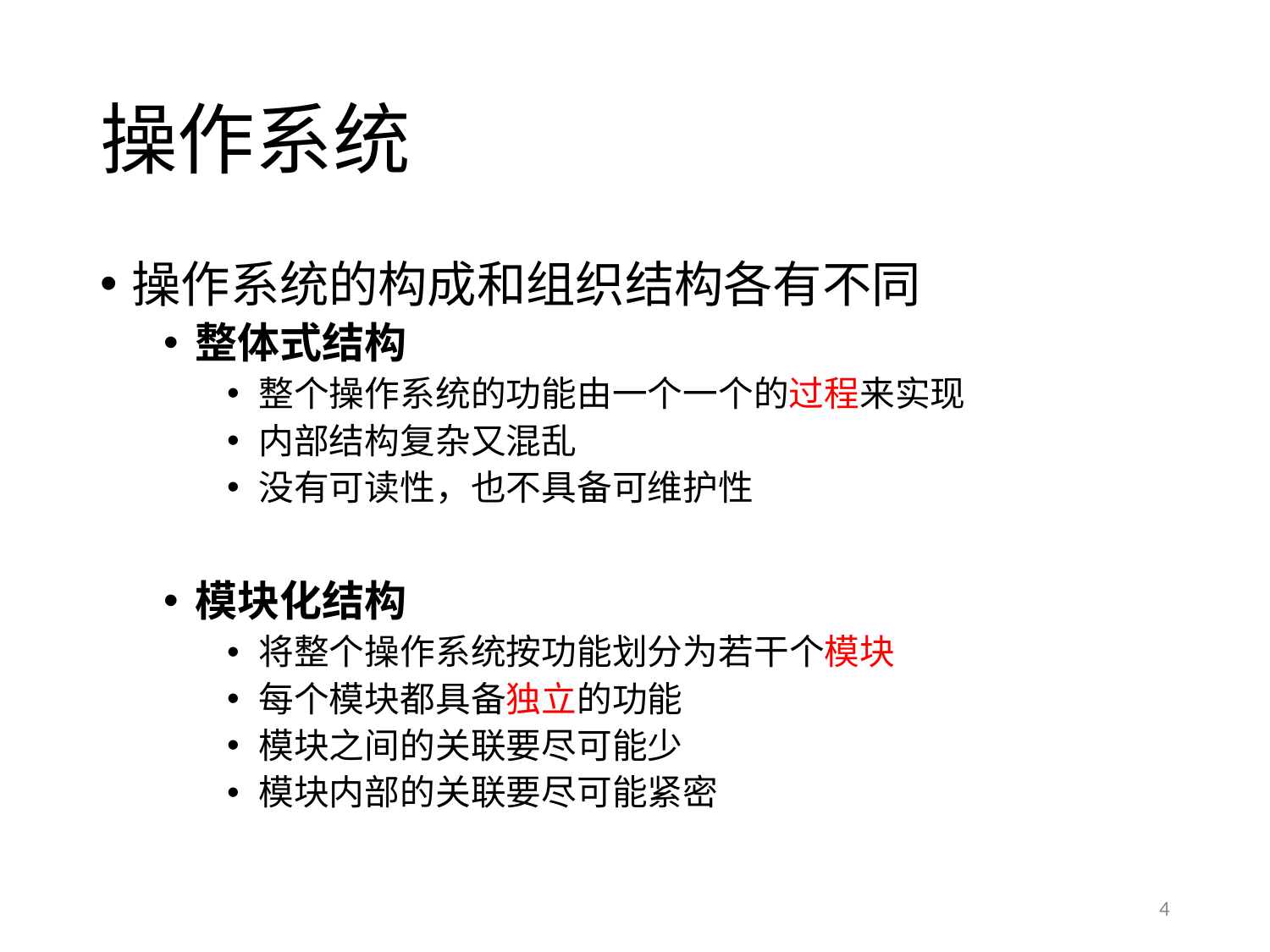

# 操作系统
操作系统的构成和组织结构各有不同
整体式结构
整个操作系统的功能由一个一个的过程来实现
内部结构复杂又混乱
没有可读性，也不具备可维护性

模块化结构
将整个操作系统按功能划分为若干个模块
每个模块都具备独立的功能
模块之间的关联要尽可能少
模块内部的关联要尽可能紧密
4